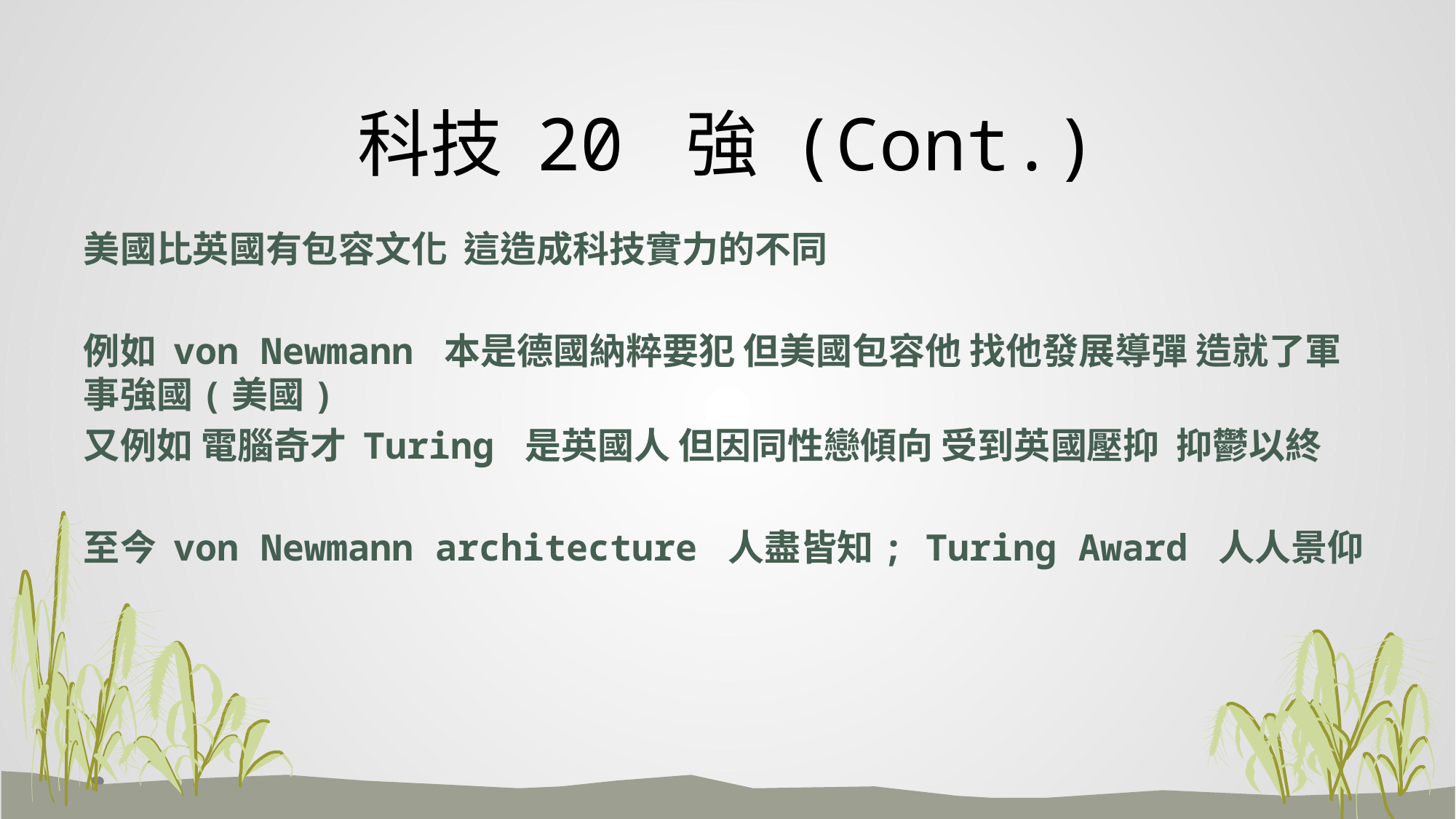

# 科技 20 強 (Cont.)
美國比英國有包容文化  這造成科技實力的不同

例如 von Newmann 本是德國納粹要犯 但美國包容他 找他發展導彈 造就了軍事強國(美國)
又例如 電腦奇才 Turing 是英國人 但因同性戀傾向 受到英國壓抑  抑鬱以終

至今 von Newmann architecture 人盡皆知; Turing Award 人人景仰